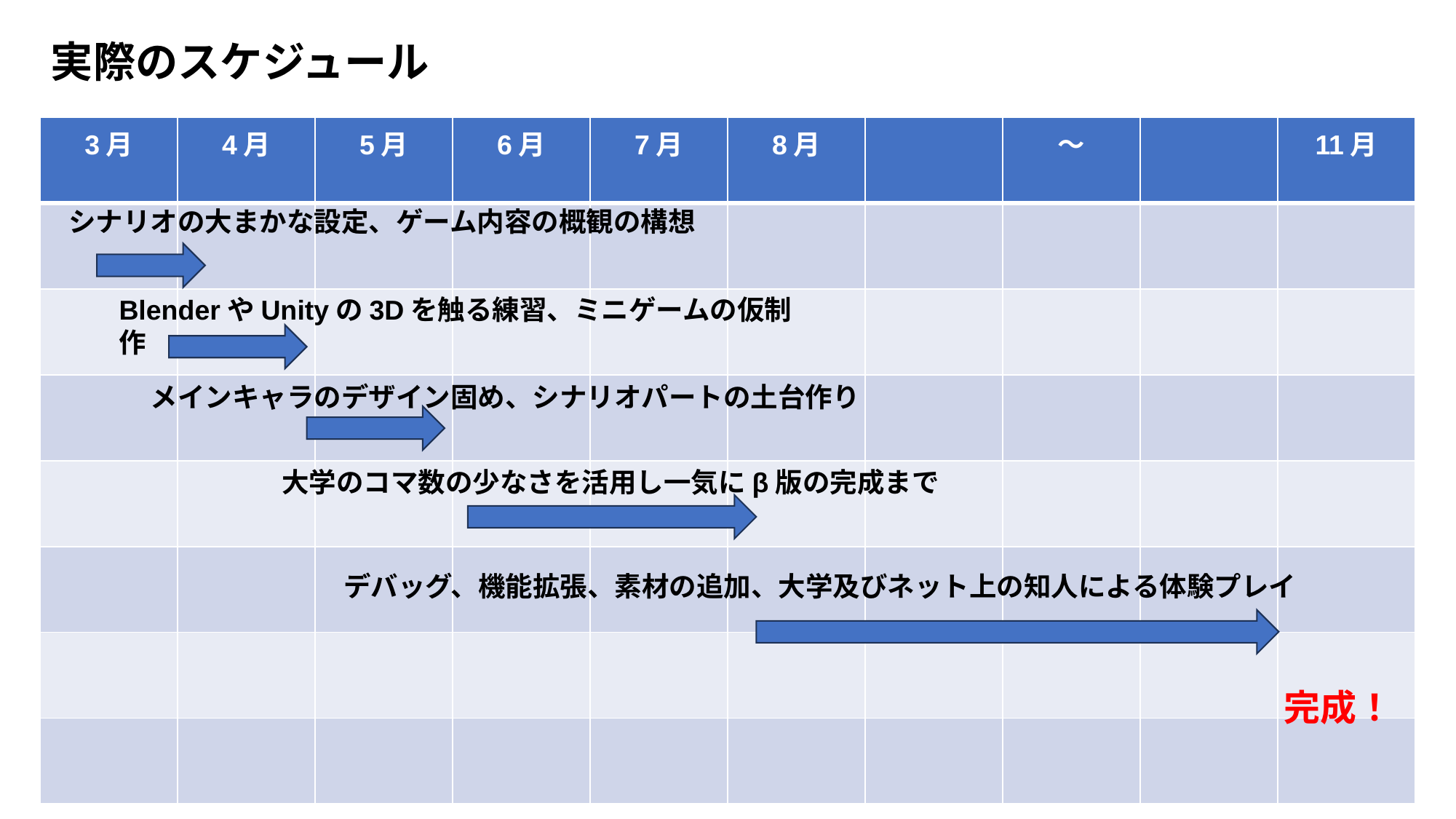

# 実際のスケジュール
| 3月 | 4月 | 5月 | 6月 | 7月 | 8月 |  | ～ |  | 11月 |
| --- | --- | --- | --- | --- | --- | --- | --- | --- | --- |
|  |  |  |  |  |  |  |  |  |  |
|  |  |  |  |  |  |  |  |  |  |
|  |  |  |  |  |  |  |  |  |  |
|  |  |  |  |  |  |  |  |  |  |
|  |  |  |  |  |  |  |  |  |  |
|  |  |  |  |  |  |  |  |  |  |
|  |  |  |  |  |  |  |  |  |  |
シナリオの大まかな設定、ゲーム内容の概観の構想

BlenderやUnityの3Dを触る練習、ミニゲームの仮制作

メインキャラのデザイン固め、シナリオパートの土台作り

大学のコマ数の少なさを活用し一気にβ版の完成まで

デバッグ、機能拡張、素材の追加、大学及びネット上の知人による体験プレイ

完成！